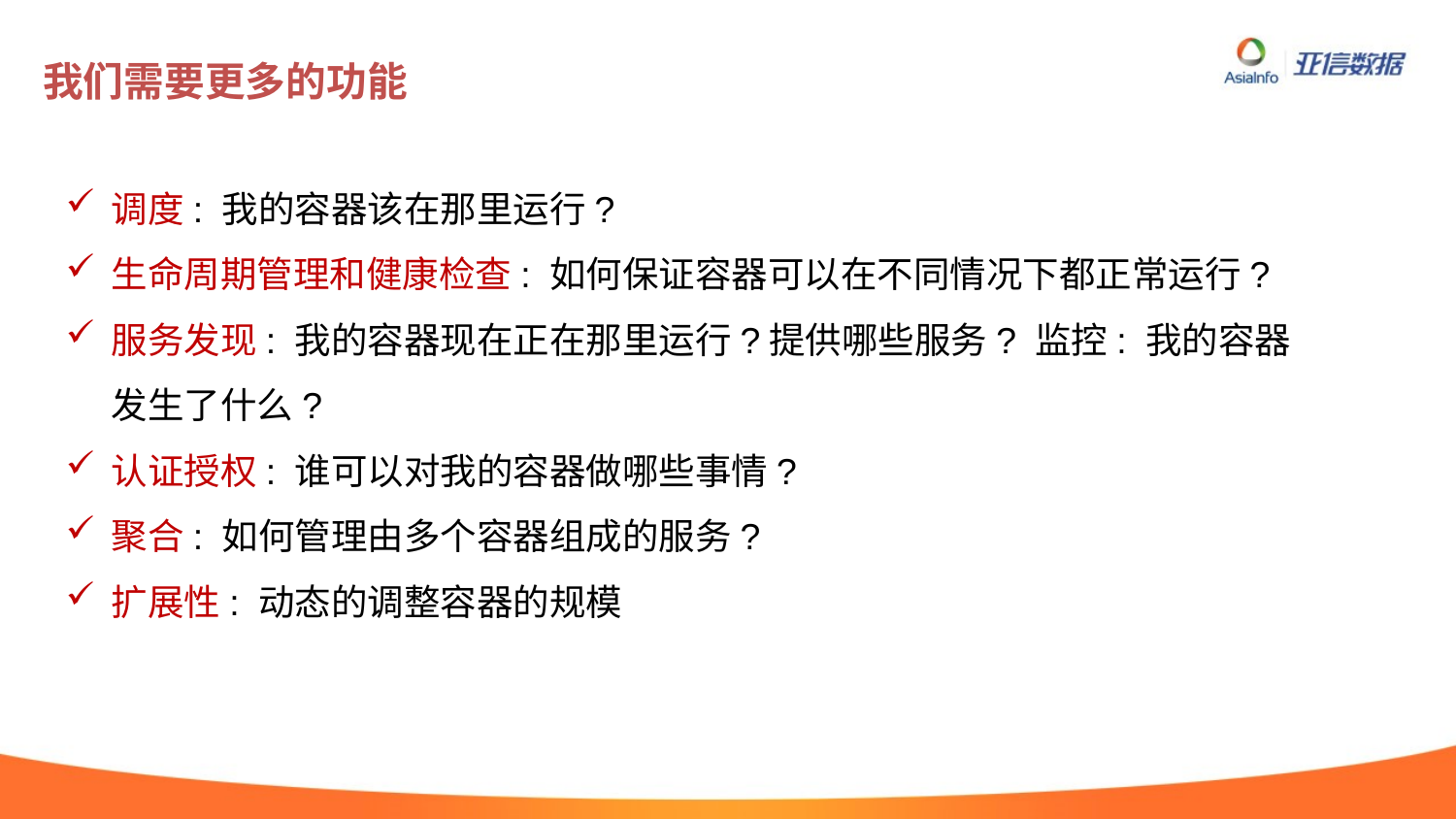

# 我们需要更多的功能
调度: 我的容器该在那里运行?
生命周期管理和健康检查: 如何保证容器可以在不同情况下都正常运行?
服务发现: 我的容器现在正在那里运行?提供哪些服务? 监控: 我的容器发生了什么?
认证授权: 谁可以对我的容器做哪些事情?
聚合: 如何管理由多个容器组成的服务?
扩展性: 动态的调整容器的规模